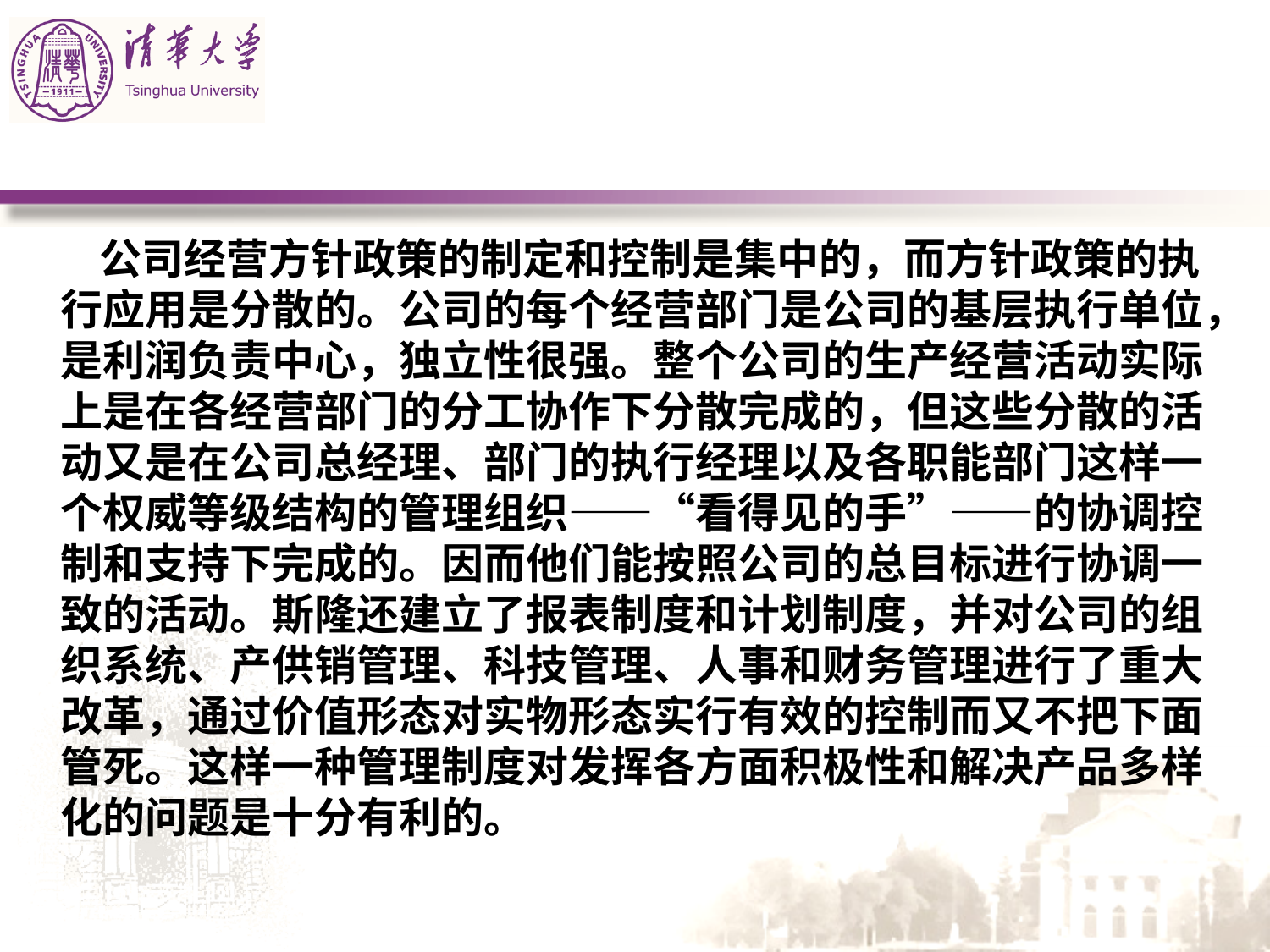

#
        公司经营方针政策的制定和控制是集中的，而方针政策的执行应用是分散的。公司的每个经营部门是公司的基层执行单位，是利润负责中心，独立性很强。整个公司的生产经营活动实际上是在各经营部门的分工协作下分散完成的，但这些分散的活动又是在公司总经理、部门的执行经理以及各职能部门这样一个权威等级结构的管理组织——“看得见的手”——的协调控制和支持下完成的。因而他们能按照公司的总目标进行协调一致的活动。斯隆还建立了报表制度和计划制度，并对公司的组织系统、产供销管理、科技管理、人事和财务管理进行了重大改革，通过价值形态对实物形态实行有效的控制而又不把下面管死。这样一种管理制度对发挥各方面积极性和解决产品多样化的问题是十分有利的。